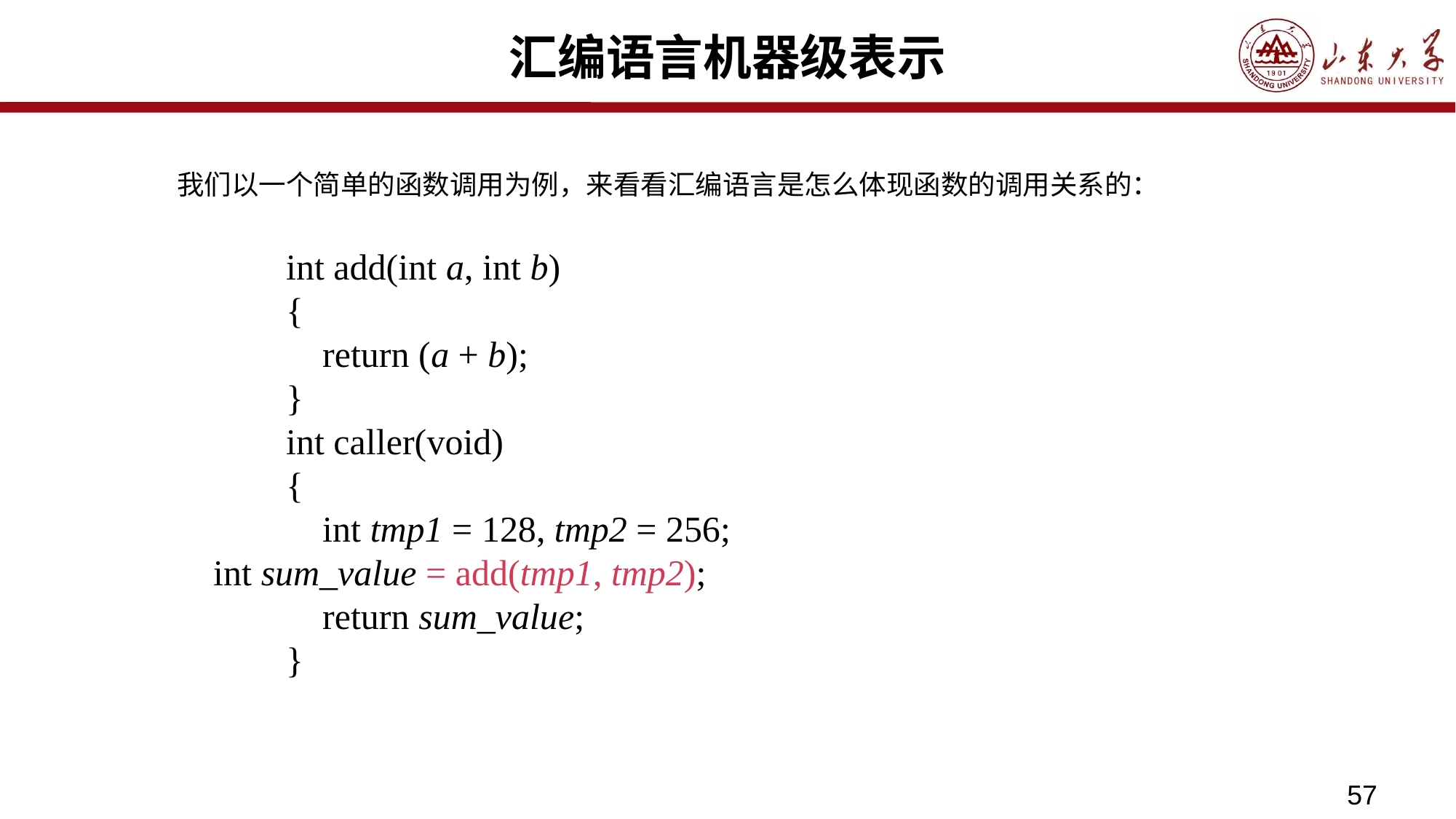

# 汇编语言机器级表示
	我们以一个简单的函数调用为例，来看看汇编语言是怎么体现函数的调用关系的：

		int add(int a, int b)
		{
		    return (a + b);
		}
		int caller(void)
 		{
  		    int tmp1 = 128, tmp2 = 256;
    	    int sum_value = add(tmp1, tmp2);
   	    	    return sum_value;
		}
57